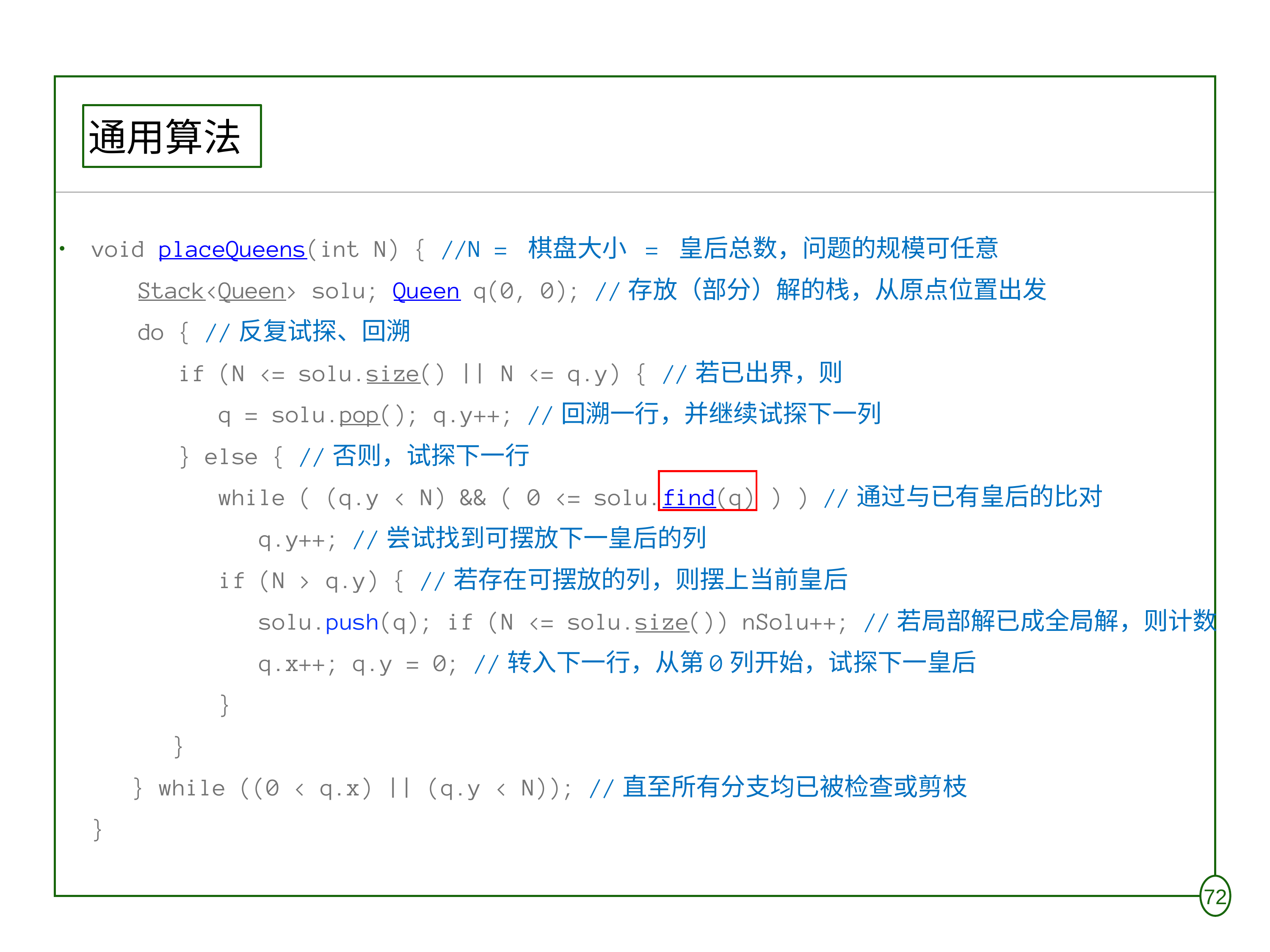

# 通用算法
void placeQueens(int N) { //N = 棋盘大小 = 皇后总数，问题的规模可任意
   Stack<Queen> solu; Queen q(0, 0); //存放（部分）解的栈，从原点位置出发
   do { //反复试探、回溯
      if (N <= solu.size() || N <= q.y) { //若已出界，则
         q = solu.pop(); q.y++; //回溯一行，并继续试探下一列
      } else { //否则，试探下一行
         while ( (q.y < N) && ( 0 <= solu.find(q) ) ) //通过与已有皇后的比对
            q.y++; //尝试找到可摆放下一皇后的列
         if (N > q.y) { //若存在可摆放的列，则摆上当前皇后
            solu.push(q); if (N <= solu.size()) nSolu++; //若局部解已成全局解，则计数
            q.x++; q.y = 0; //转入下一行，从第0列开始，试探下一皇后
         }
      }
   } while ((0 < q.x) || (q.y < N)); //直至所有分支均已被检查或剪枝
}